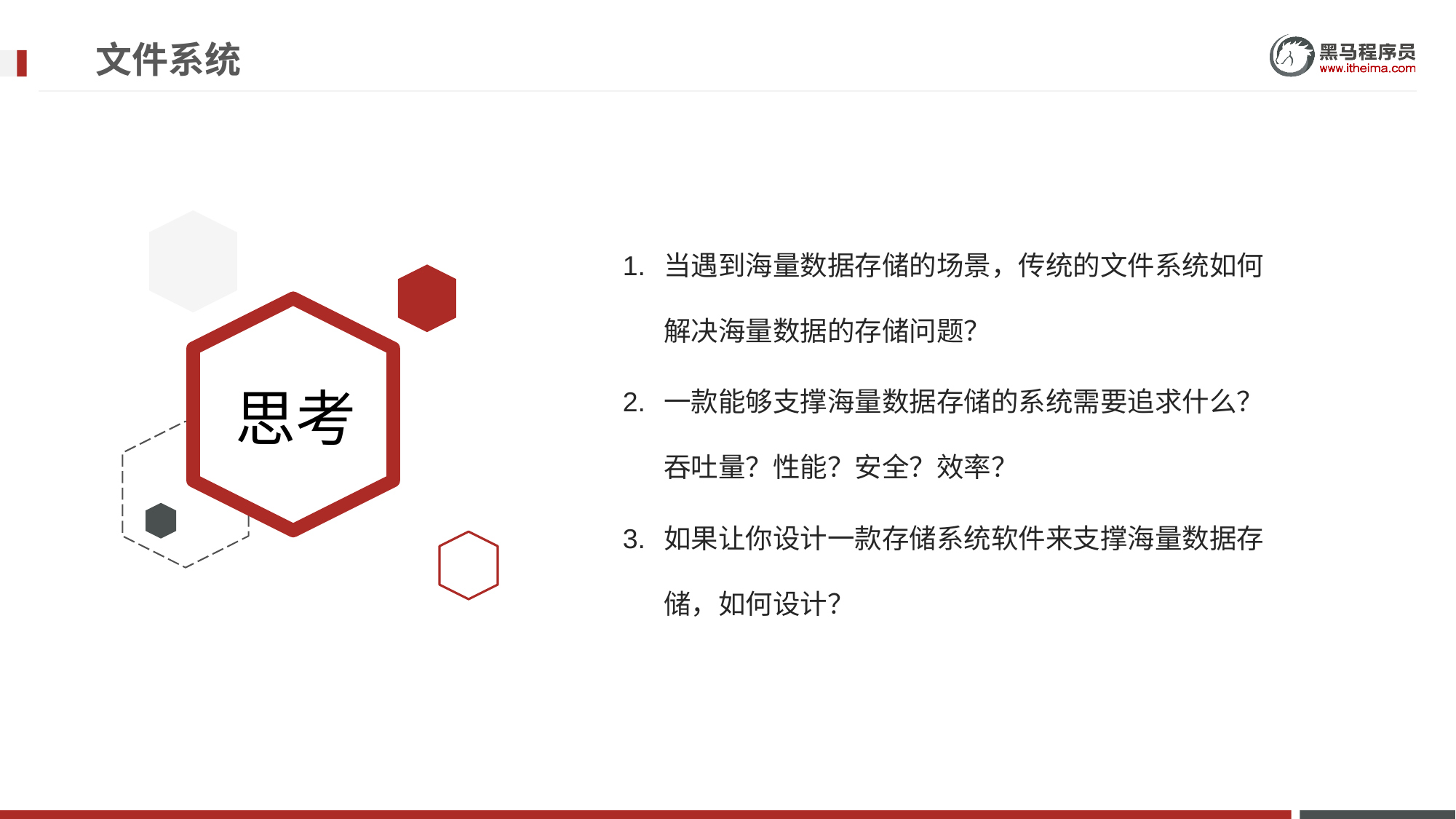

# 文件系统
当遇到海量数据存储的场景，传统的文件系统如何解决海量数据的存储问题？
一款能够支撑海量数据存储的系统需要追求什么？吞吐量？性能？安全？效率？
如果让你设计一款存储系统软件来支撑海量数据存储，如何设计？